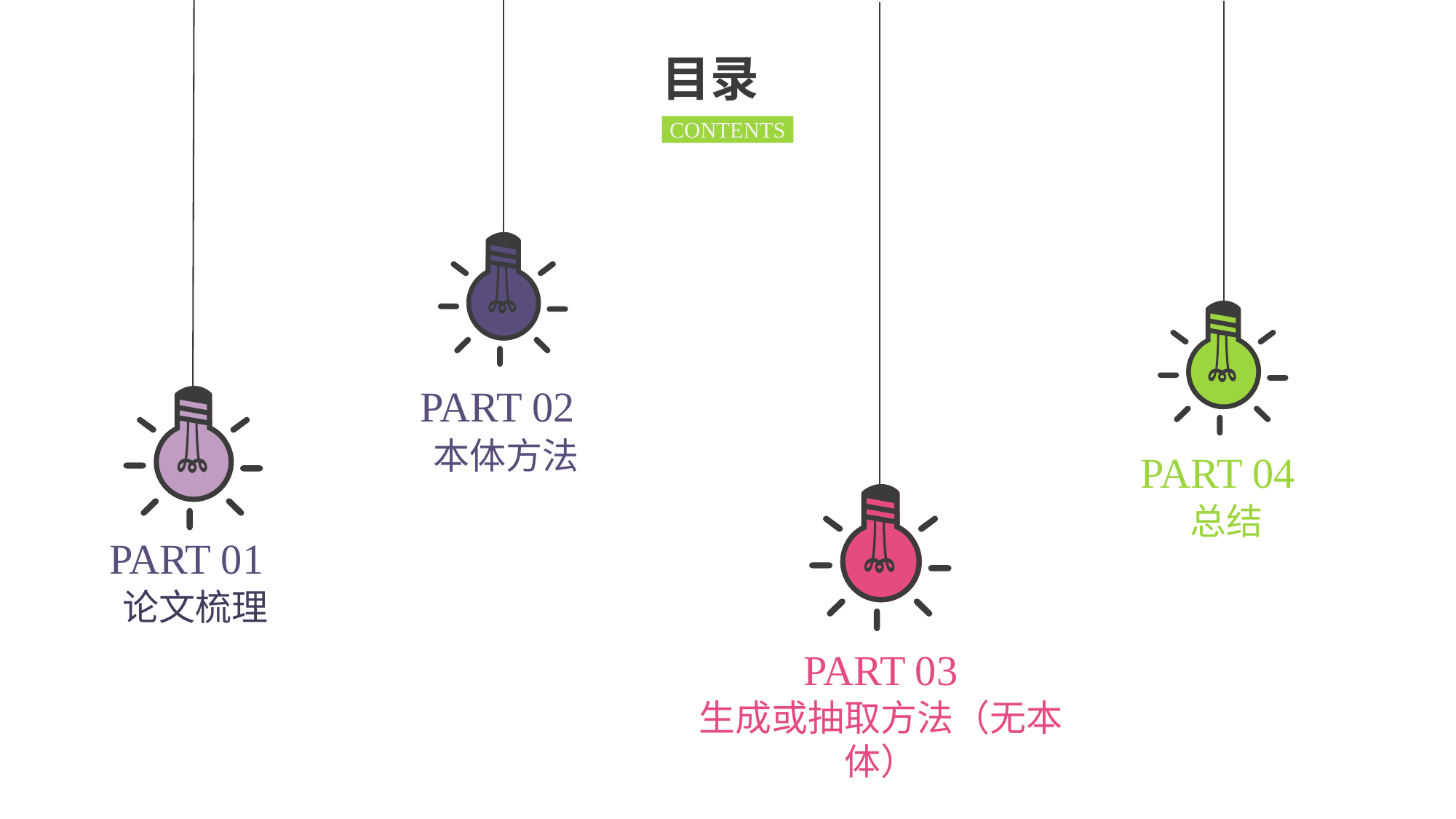

目录
CONTENTS
PART 02
本体方法
PART 04
总结
PART 01
论文梳理
PART 03
生成或抽取方法（无本体）